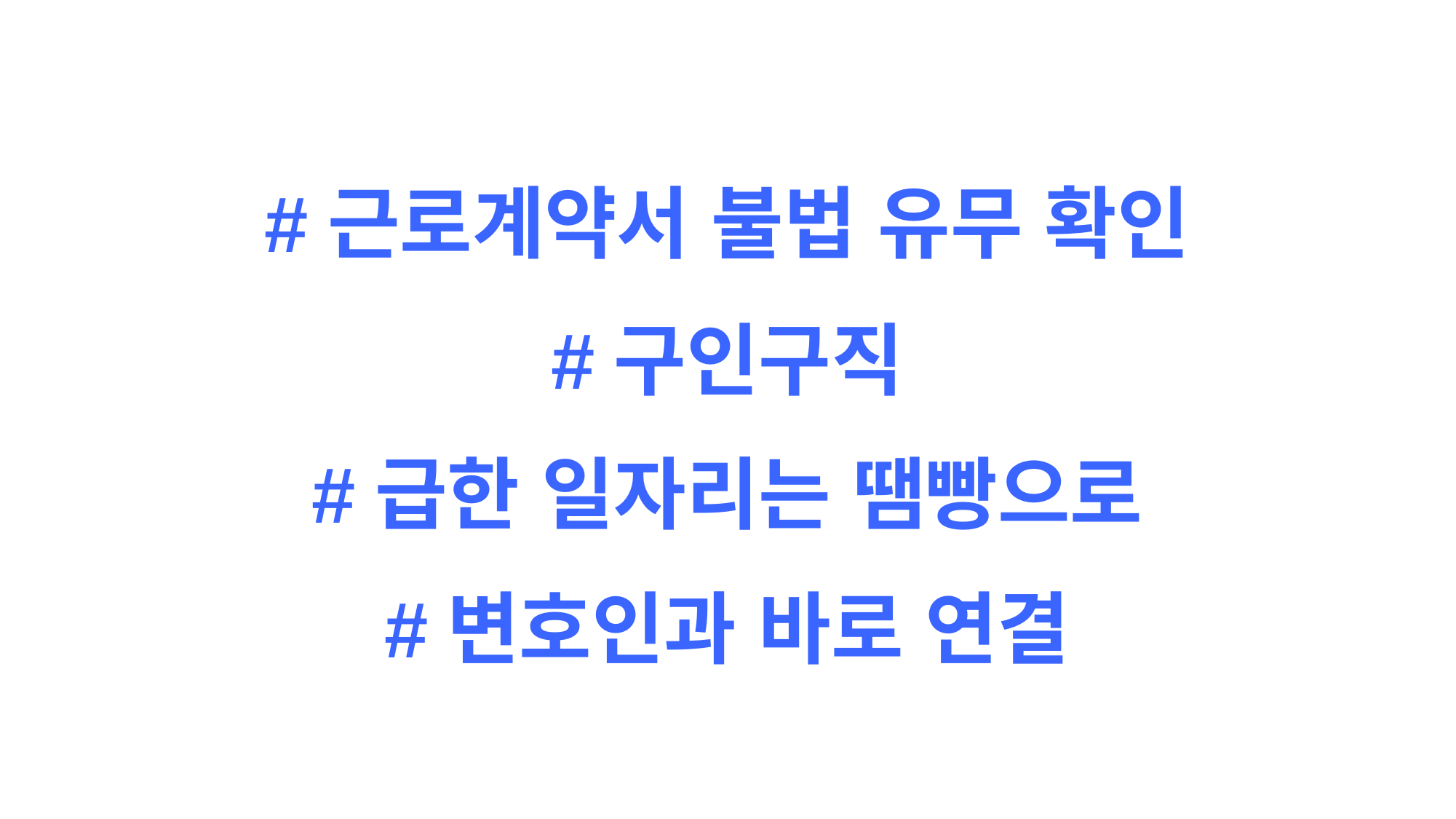

#근로계약서 불법 유무 확인
#구인구직
#급한 일자리는 땜빵으로
#변호인과 바로 연결